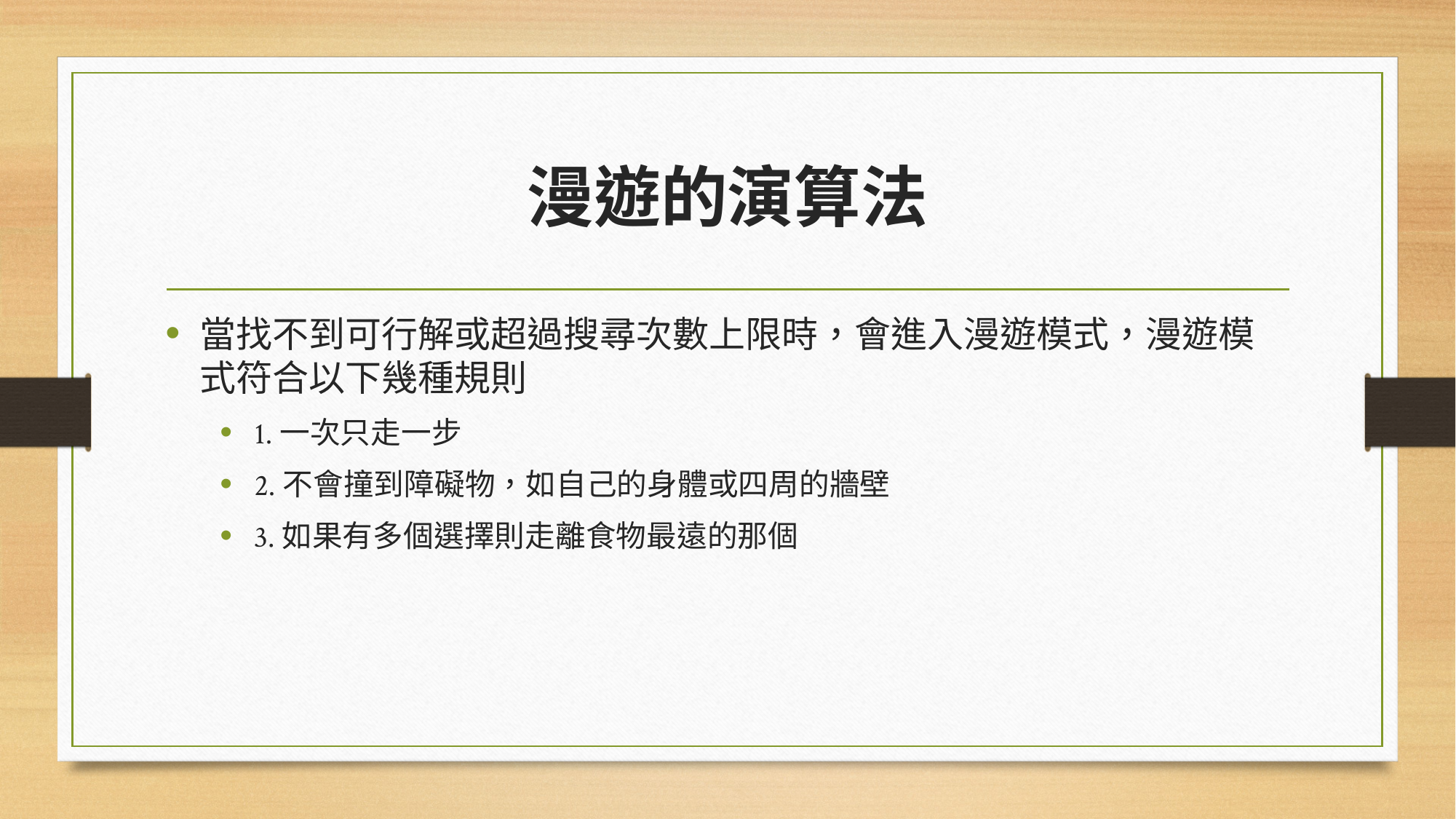

# 漫遊的演算法
當找不到可行解或超過搜尋次數上限時，會進入漫遊模式，漫遊模式符合以下幾種規則
1.一次只走一步
2.不會撞到障礙物，如自己的身體或四周的牆壁
3.如果有多個選擇則走離食物最遠的那個